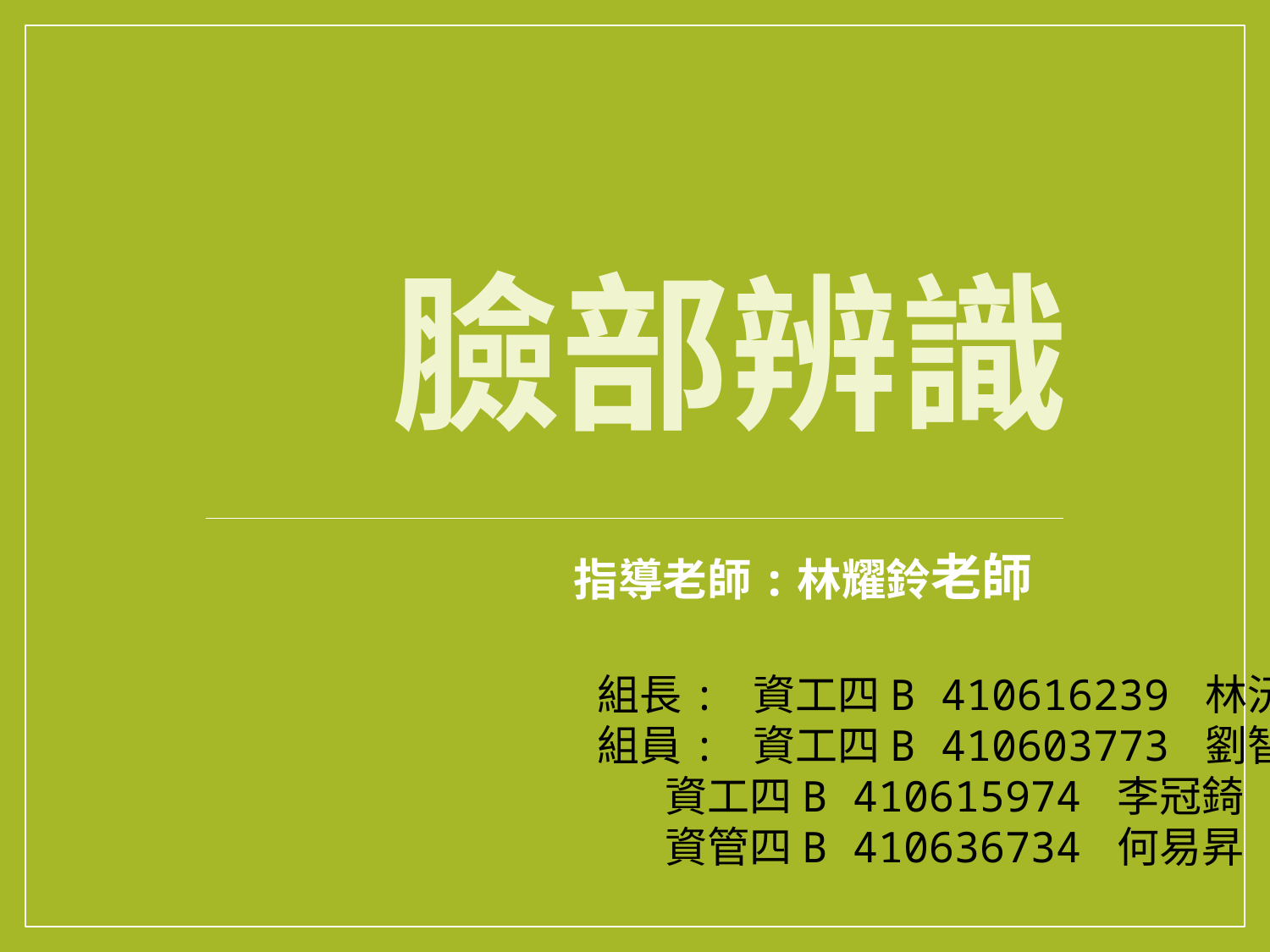

# 臉部辨識
 指導老師:林耀鈴老師
組長: 資工四B 410616239 林沅翰
組員: 資工四B 410603773 劉智元
      資工四B 410615974 李冠錡
      資管四B 410636734 何易昇